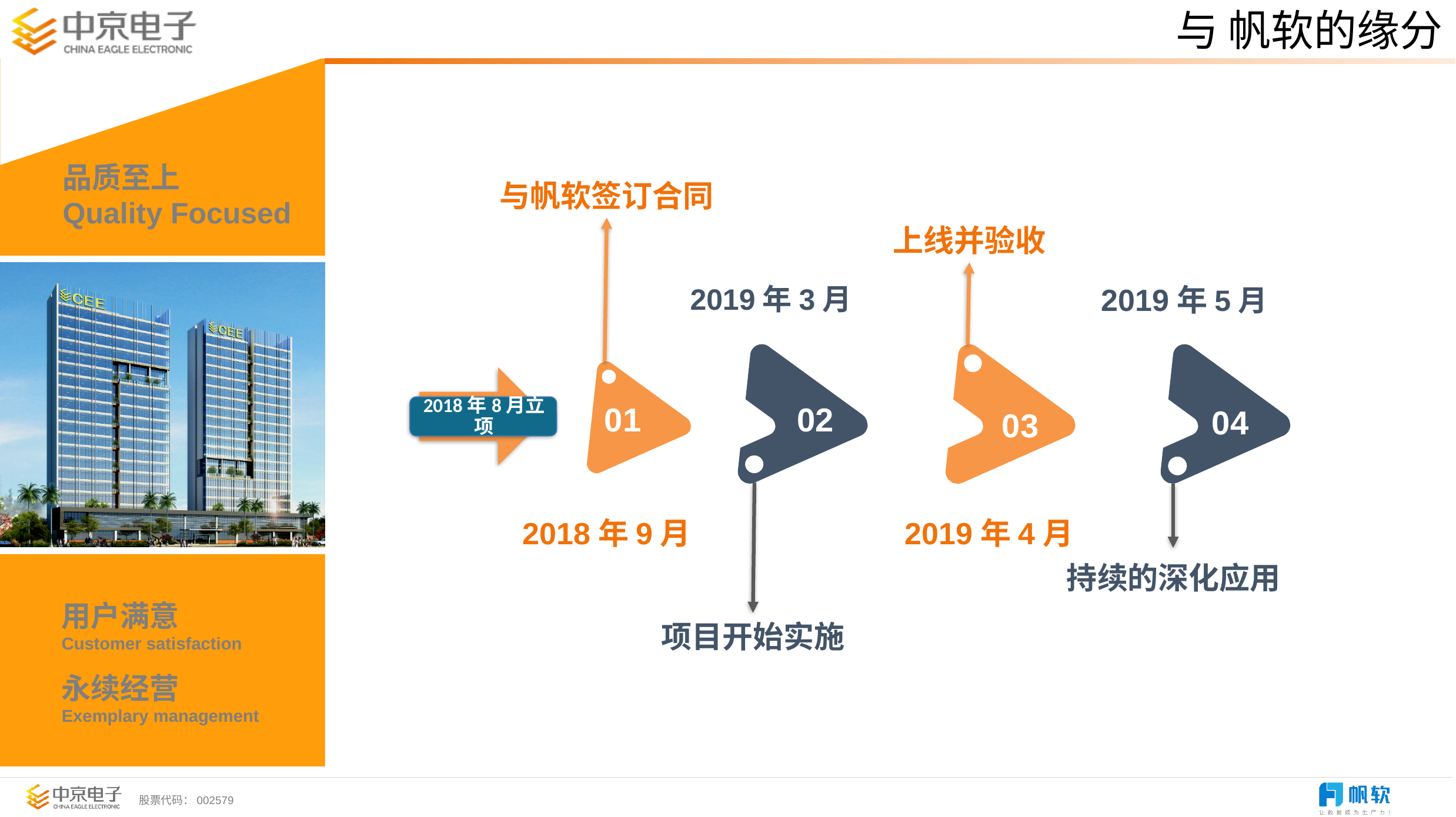

与 帆软的缘分
与帆软签订合同
上线并验收

01

03
2019年3月
2019年5月

02

04
2018年8月立项
2018年9月
2019年4月
持续的深化应用
项目开始实施